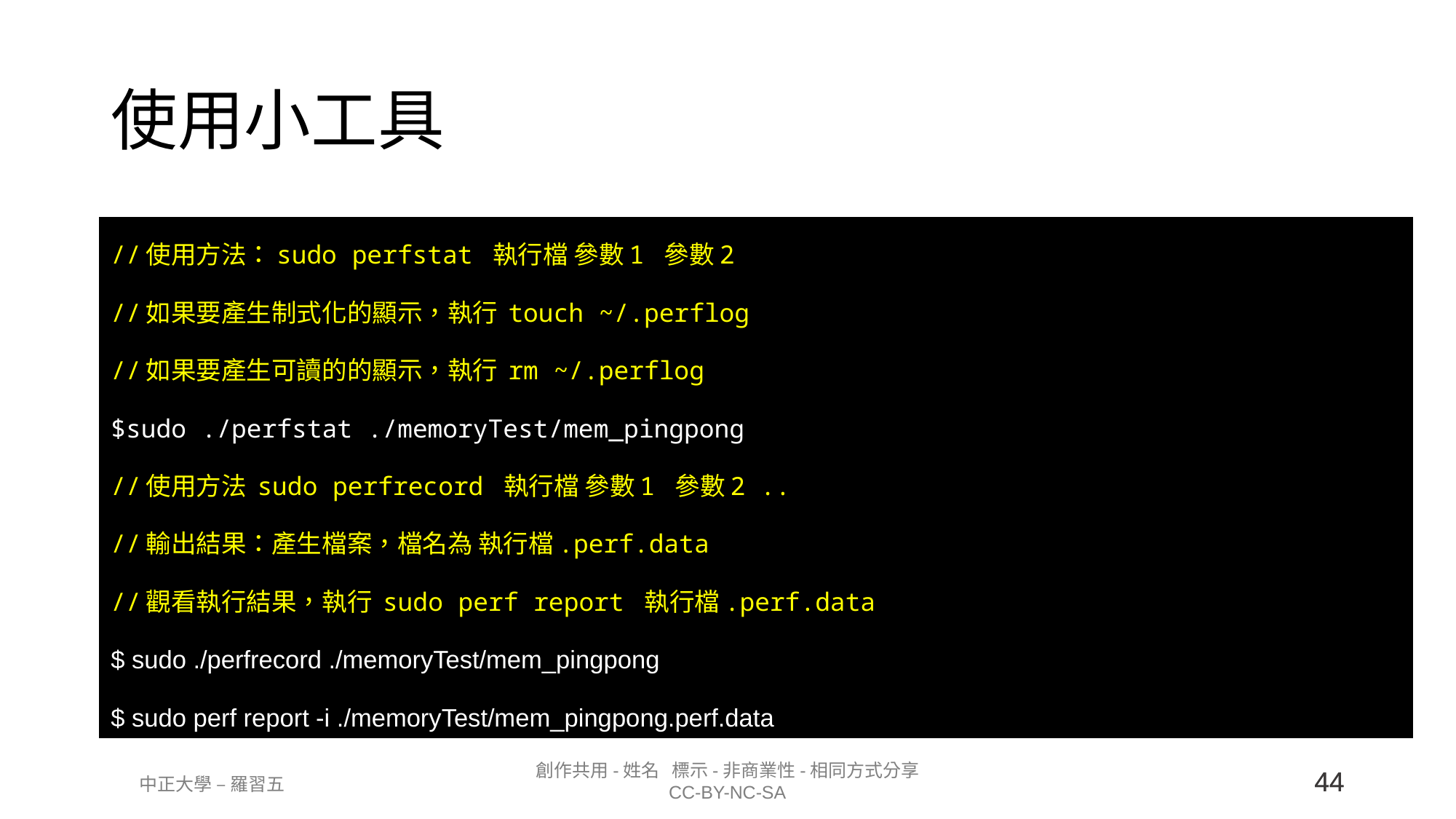

# 使用小工具
//使用方法：sudo perfstat 執行檔 參數1 參數2
//如果要產生制式化的顯示，執行 touch ~/.perflog
//如果要產生可讀的的顯示，執行 rm ~/.perflog
$sudo ./perfstat ./memoryTest/mem_pingpong
//使用方法 sudo perfrecord 執行檔 參數1 參數2 ..
//輸出結果：產生檔案，檔名為 執行檔.perf.data
//觀看執行結果，執行 sudo perf report 執行檔.perf.data
$ sudo ./perfrecord ./memoryTest/mem_pingpong
$ sudo perf report -i ./memoryTest/mem_pingpong.perf.data